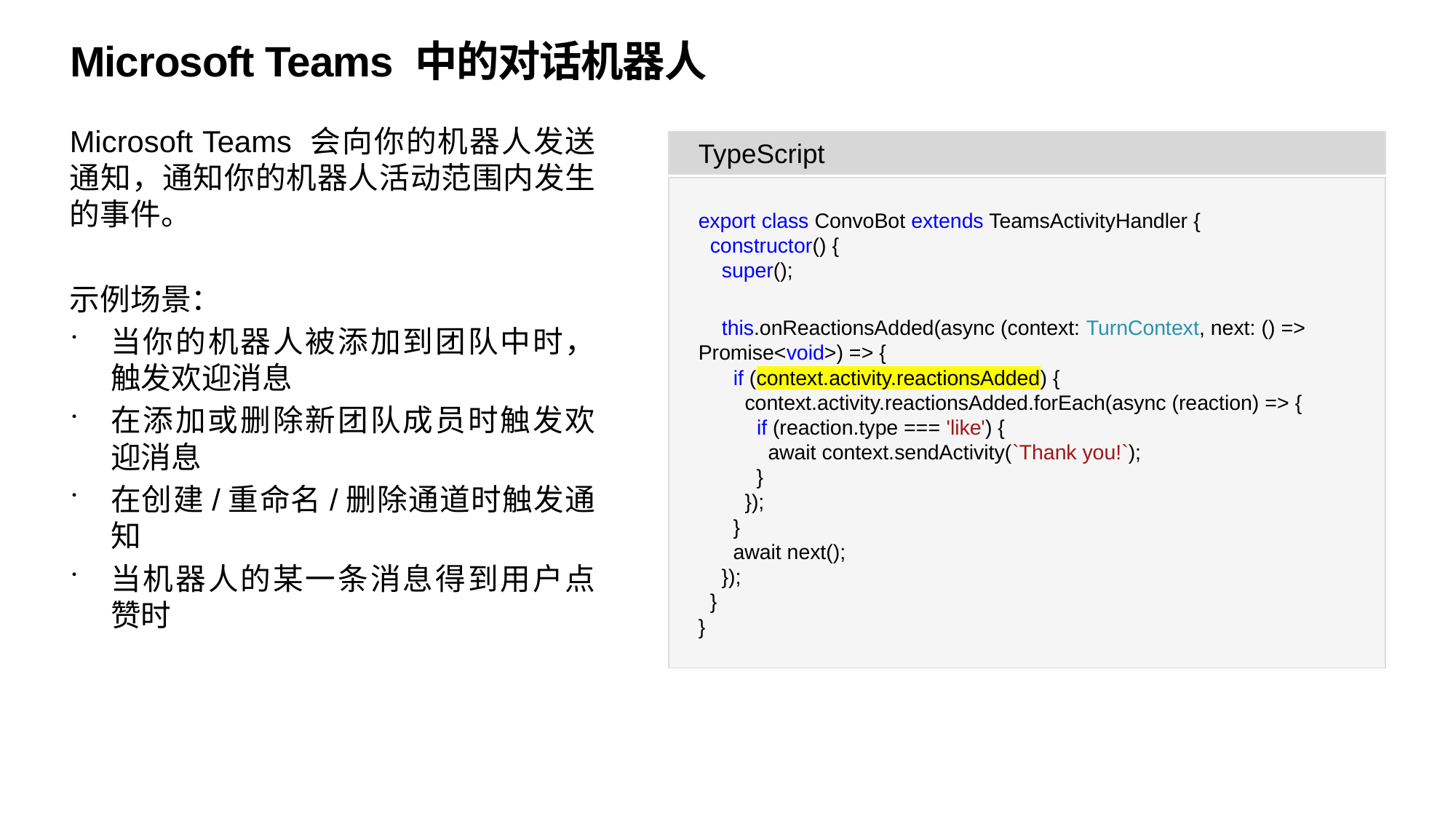

# Microsoft Teams 中的对话机器人
Microsoft Teams 会向你的机器人发送通知，通知你的机器人活动范围内发生的事件。

示例场景：
当你的机器人被添加到团队中时，触发欢迎消息
在添加或删除新团队成员时触发欢迎消息
在创建/重命名/删除通道时触发通知
当机器人的某一条消息得到用户点赞时

TypeScript
export class ConvoBot extends TeamsActivityHandler {
  constructor() {
    super();
    this.onReactionsAdded(async (context: TurnContext, next: () => Promise<void>) => {
      if (context.activity.reactionsAdded) {
        context.activity.reactionsAdded.forEach(async (reaction) => {
          if (reaction.type === 'like') {
            await context.sendActivity(`Thank you!`);
          }
        });
      }
      await next();
    });
  }
}